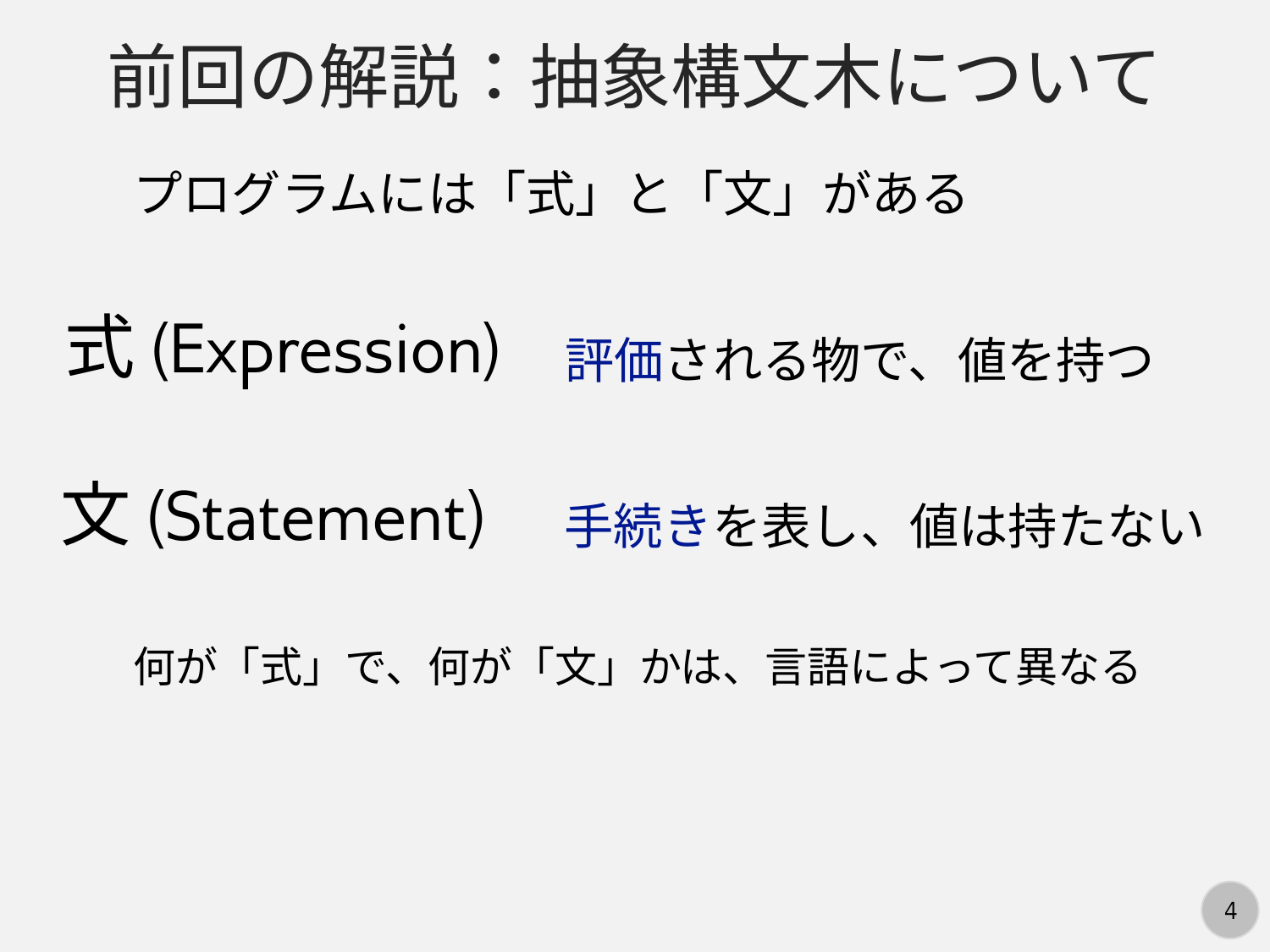

前回の解説：抽象構文木について
プログラムには「式」と「文」がある
式(Expression)
評価される物で、値を持つ
文(Statement)
手続きを表し、値は持たない
何が「式」で、何が「文」かは、言語によって異なる